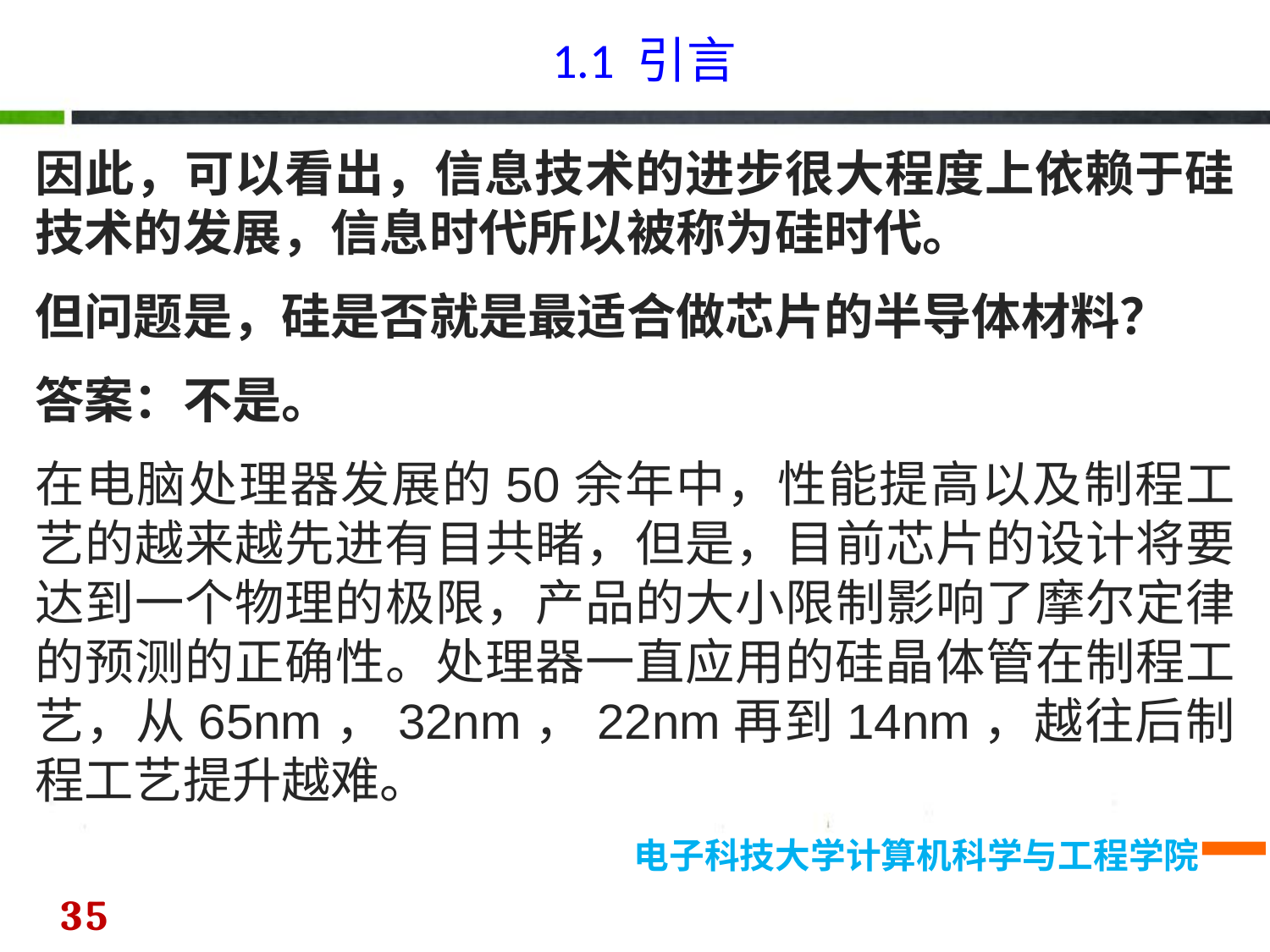

1.1 引言
因此，可以看出，信息技术的进步很大程度上依赖于硅技术的发展，信息时代所以被称为硅时代。
但问题是，硅是否就是最适合做芯片的半导体材料？
答案：不是。
在电脑处理器发展的50余年中，性能提高以及制程工艺的越来越先进有目共睹，但是，目前芯片的设计将要达到一个物理的极限，产品的大小限制影响了摩尔定律的预测的正确性。处理器一直应用的硅晶体管在制程工艺，从65nm，32nm，22nm再到14nm，越往后制程工艺提升越难。